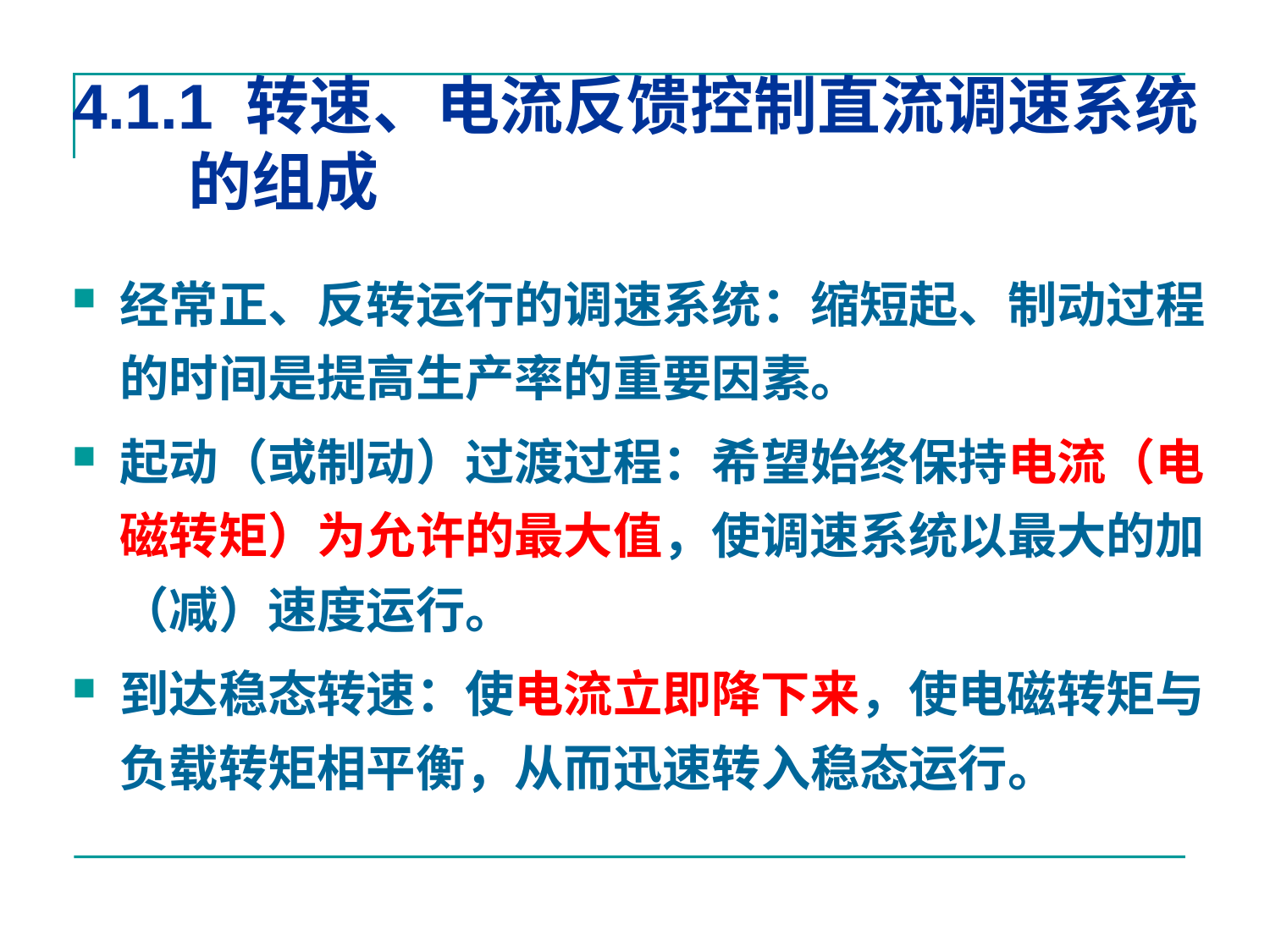

# 4.1.1 转速、电流反馈控制直流调速系统的组成
经常正、反转运行的调速系统：缩短起、制动过程的时间是提高生产率的重要因素。
起动（或制动）过渡过程：希望始终保持电流（电磁转矩）为允许的最大值，使调速系统以最大的加（减）速度运行。
到达稳态转速：使电流立即降下来，使电磁转矩与负载转矩相平衡，从而迅速转入稳态运行。